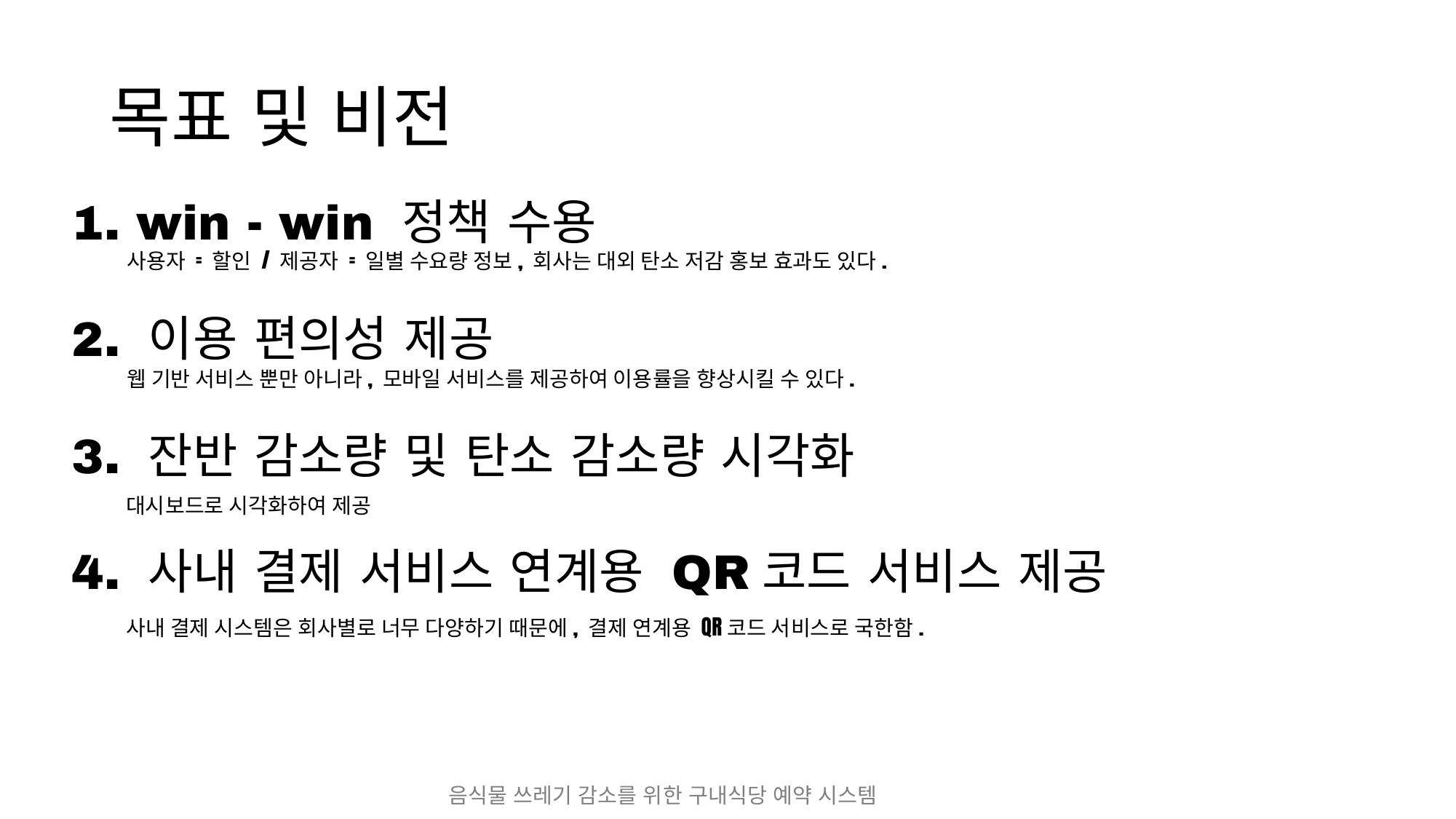

# 목표 및 비전
1. win - win 정책 수용

2. 이용 편의성 제공

3. 잔반 감소량 및 탄소 감소량 시각화

4. 사내 결제 서비스 연계용 QR코드 서비스 제공
사용자 = 할인 / 제공자 = 일별 수요량 정보, 회사는 대외 탄소 저감 홍보 효과도 있다.
웹 기반 서비스 뿐만 아니라, 모바일 서비스를 제공하여 이용률을 향상시킬 수 있다.
대시보드로 시각화하여 제공
사내 결제 시스템은 회사별로 너무 다양하기 때문에, 결제 연계용 QR코드 서비스로 국한함.
음식물 쓰레기 감소를 위한 구내식당 예약 시스템